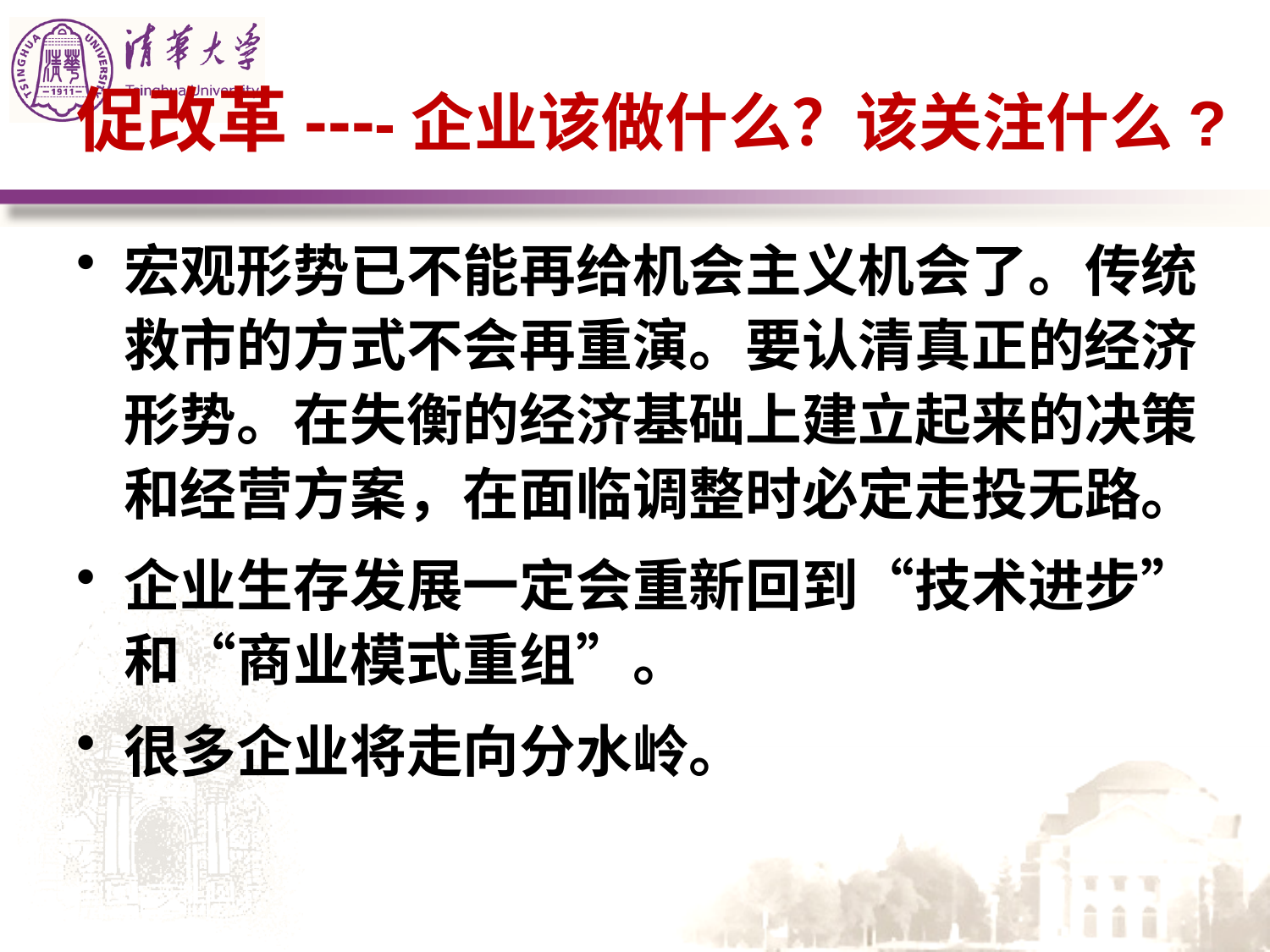

# 促改革----企业该做什么？该关注什么?
宏观形势已不能再给机会主义机会了。传统救市的方式不会再重演。要认清真正的经济形势。在失衡的经济基础上建立起来的决策和经营方案，在面临调整时必定走投无路。
企业生存发展一定会重新回到“技术进步”和“商业模式重组”。
很多企业将走向分水岭。